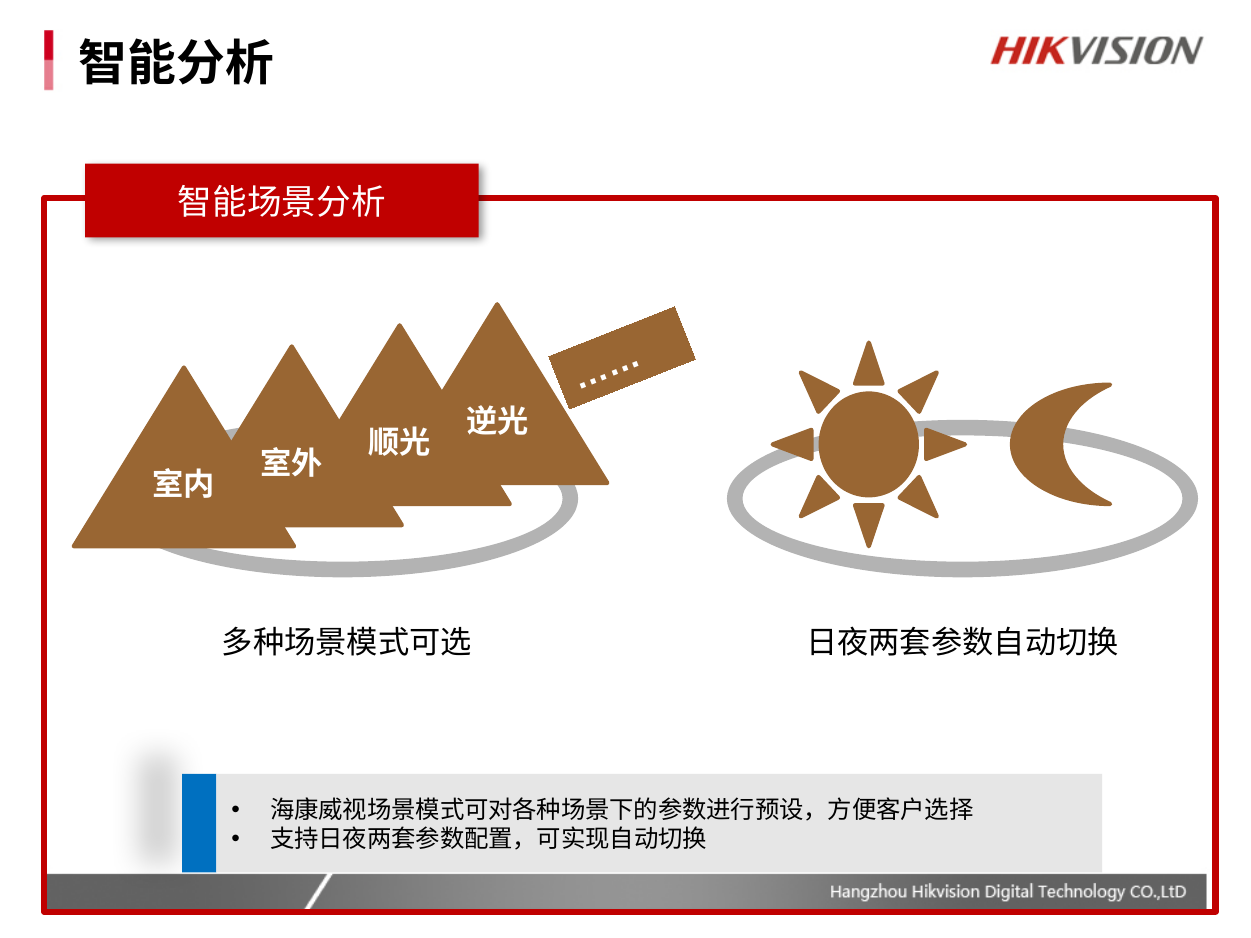

# 智能分析
智能场景分析

逆光
顺光
……

室外
室内

多种场景模式可选
日夜两套参数自动切换

海康威视场景模式可对各种场景下的参数进行预设，方便客户选择
支持日夜两套参数配置，可实现自动切换